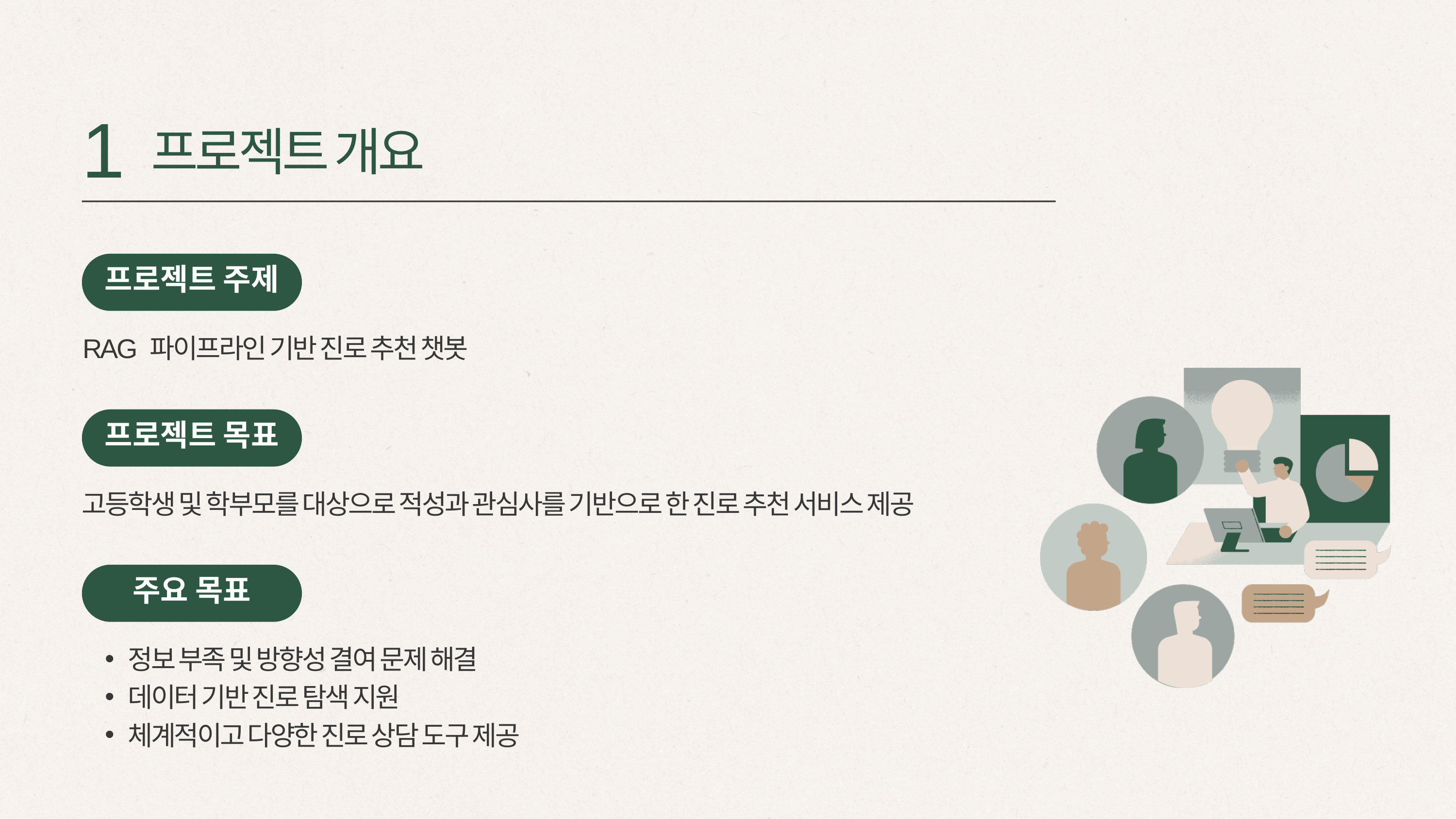

1
프로젝트 개요

프로젝트 주제
RAG 파이프라인 기반 진로 추천 챗봇

프로젝트 목표
고등학생 및 학부모를 대상으로 적성과 관심사를 기반으로 한 진로 추천 서비스 제공

주요 목표
정보 부족 및 방향성 결여 문제 해결
데이터 기반 진로 탐색 지원
체계적이고 다양한 진로 상담 도구 제공